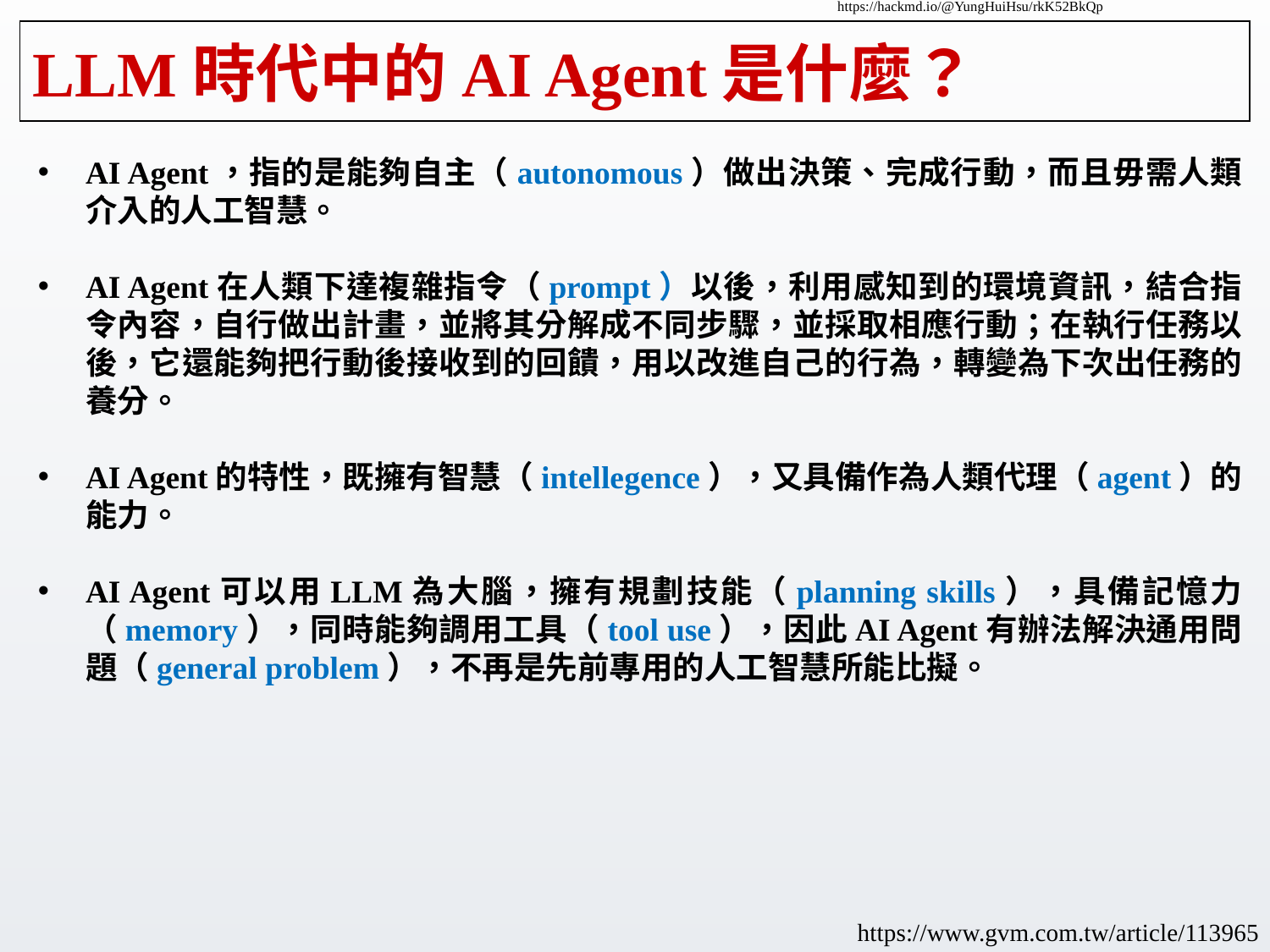

https://hackmd.io/@YungHuiHsu/rkK52BkQp
# LLM時代中的AI Agent是什麼？
AI Agent，指的是能夠自主（autonomous）做出決策、完成行動，而且毋需人類介入的人工智慧。

AI Agent在人類下達複雜指令（prompt）以後，利用感知到的環境資訊，結合指令內容，自行做出計畫，並將其分解成不同步驟，並採取相應行動；在執行任務以後，它還能夠把行動後接收到的回饋，用以改進自己的行為，轉變為下次出任務的養分。

AI Agent的特性，既擁有智慧（intellegence），又具備作為人類代理（agent）的能力。

AI Agent可以用LLM為大腦，擁有規劃技能（planning skills），具備記憶力（memory），同時能夠調用工具（tool use），因此AI Agent有辦法解決通用問題（general problem），不再是先前專用的人工智慧所能比擬。
https://www.gvm.com.tw/article/113965